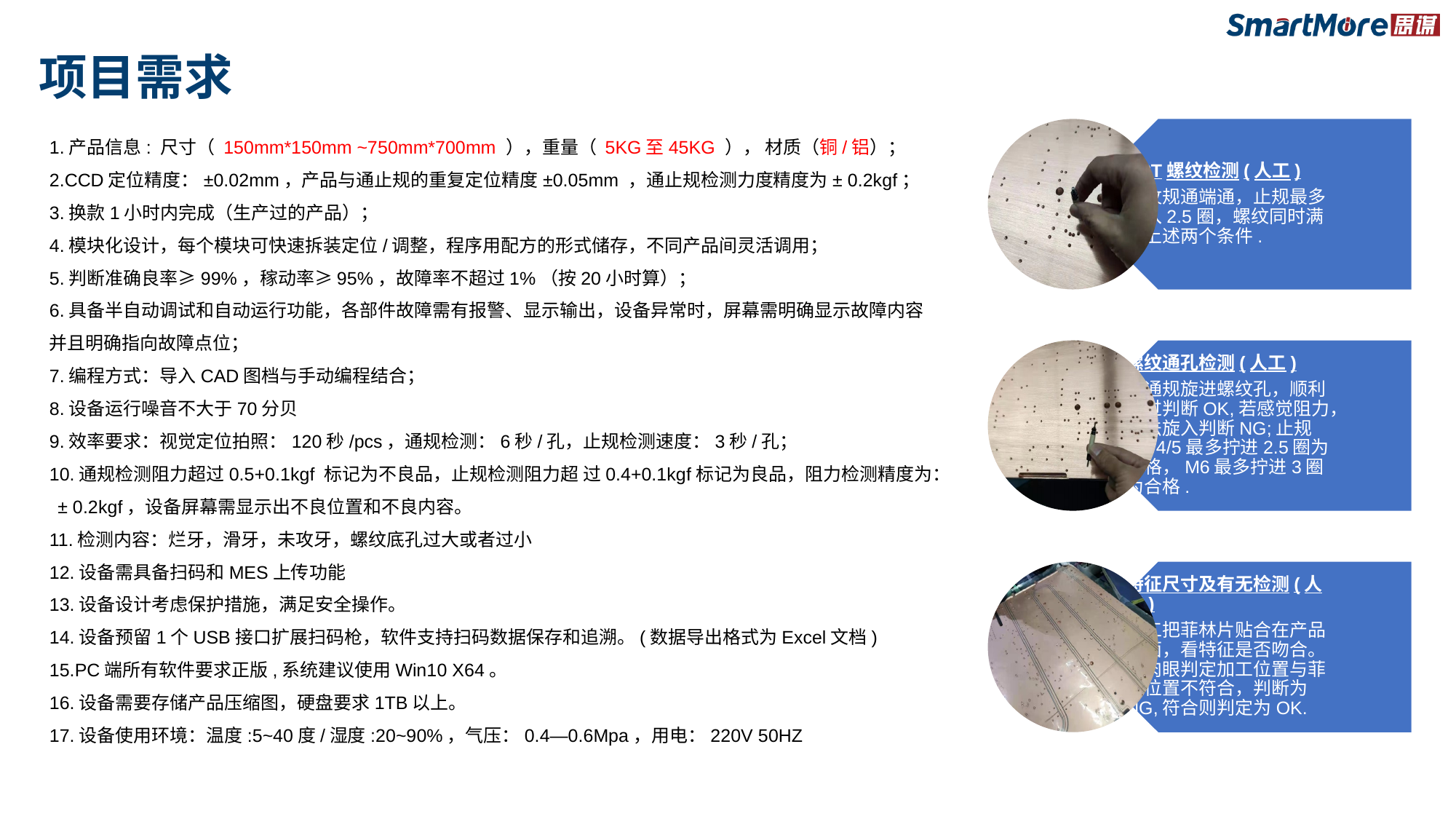

# 项目需求
NPT螺纹检测(人工)
螺纹规通端通，止规最多拧入2.5圈，螺纹同时满足上述两个条件.
螺纹通孔检测(人工)
把通规旋进螺纹孔，顺利通过判断OK,若感觉阻力，无法旋入判断NG;止规M3/4/5最多拧进2.5圈为合格，M6最多拧进3圈为合格.
特征尺寸及有无检测(人工)
人工把菲林片贴合在产品表面，看特征是否吻合。若肉眼判定加工位置与菲林位置不符合，判断为NG,符合则判定为OK.
1.产品信息: 尺寸（ 150mm*150mm ~750mm*700mm ），重量（ 5KG至45KG ）， 材质（铜/铝）；
2.CCD定位精度：±0.02mm，产品与通止规的重复定位精度±0.05mm ，通止规检测力度精度为± 0.2kgf；
3.换款1小时内完成（生产过的产品）；
4.模块化设计，每个模块可快速拆装定位/调整，程序用配方的形式储存，不同产品间灵活调用；
5.判断准确良率≥99%，稼动率≥95%，故障率不超过1%（按20小时算）；
6.具备半自动调试和自动运行功能，各部件故障需有报警、显示输出，设备异常时，屏幕需明确显示故障内容并且明确指向故障点位；
7.编程方式：导入CAD图档与手动编程结合；
8.设备运行噪音不大于70分贝
9.效率要求：视觉定位拍照：120秒/pcs，通规检测：6秒/孔，止规检测速度：3秒/孔；
10.通规检测阻力超过0.5+0.1kgf 标记为不良品，止规检测阻力超 过0.4+0.1kgf标记为良品，阻力检测精度为： ± 0.2kgf，设备屏幕需显示出不良位置和不良内容。
11.检测内容：烂牙，滑牙，未攻牙，螺纹底孔过大或者过小
12.设备需具备扫码和MES上传功能
13.设备设计考虑保护措施，满足安全操作。
14.设备预留1个USB接口扩展扫码枪，软件支持扫码数据保存和追溯。(数据导出格式为Excel文档)
15.PC端所有软件要求正版,系统建议使用Win10 X64。
16.设备需要存储产品压缩图，硬盘要求1TB以上。
17.设备使用环境：温度:5~40度/湿度:20~90%，气压：0.4—0.6Mpa，用电：220V 50HZ